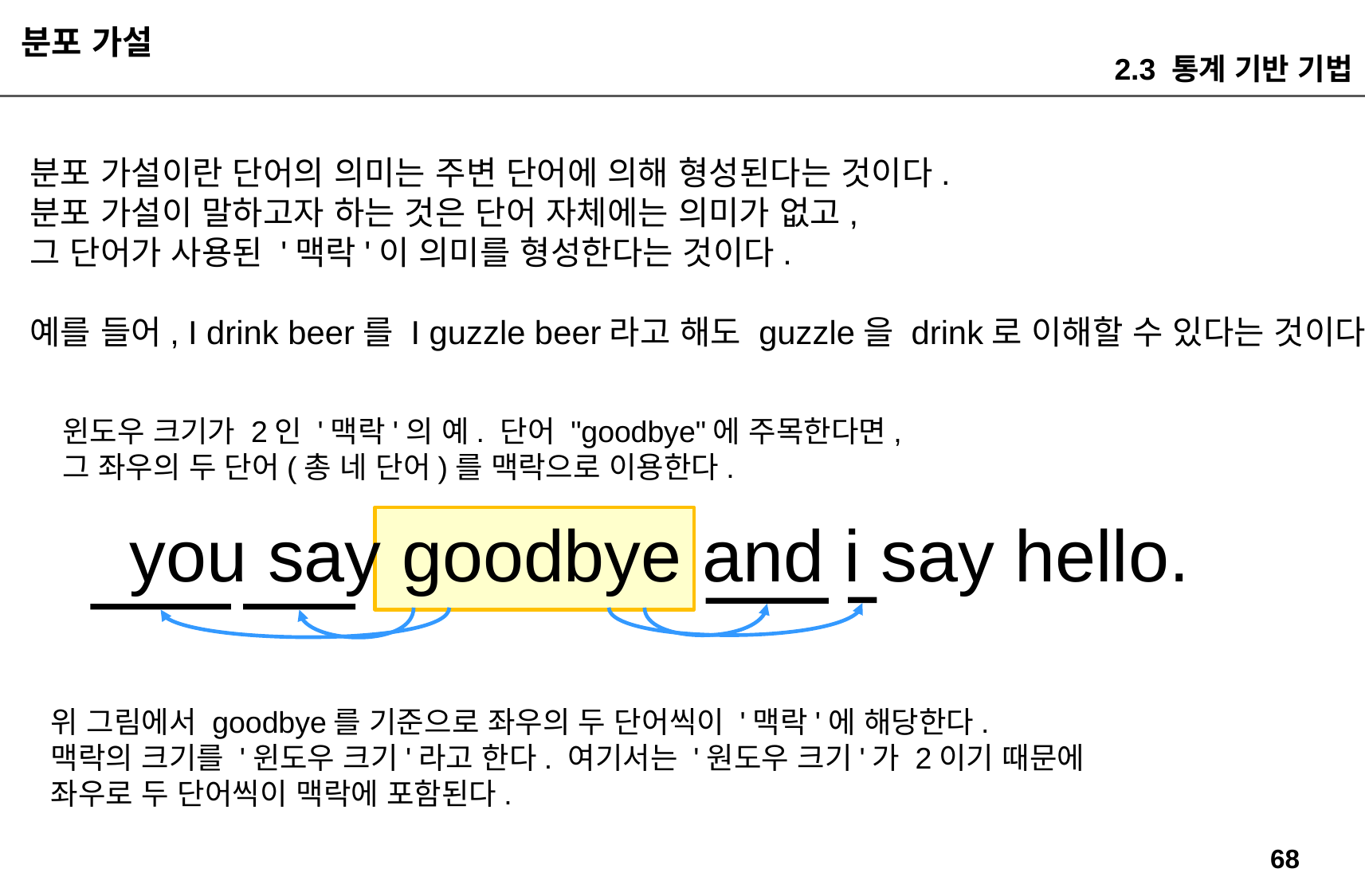

분포 가설
2.3 통계 기반 기법
분포 가설이란 단어의 의미는 주변 단어에 의해 형성된다는 것이다.
분포 가설이 말하고자 하는 것은 단어 자체에는 의미가 없고,
그 단어가 사용된 '맥락'이 의미를 형성한다는 것이다.

예를 들어, I drink beer를 I guzzle beer라고 해도 guzzle을 drink로 이해할 수 있다는 것이다.
윈도우 크기가 2인 '맥락'의 예. 단어 "goodbye"에 주목한다면,
그 좌우의 두 단어(총 네 단어)를 맥락으로 이용한다.
you say goodbye and i say hello.

위 그림에서 goodbye를 기준으로 좌우의 두 단어씩이 '맥락'에 해당한다.
맥락의 크기를 '윈도우 크기'라고 한다. 여기서는 '원도우 크기'가 2이기 때문에
좌우로 두 단어씩이 맥락에 포함된다.